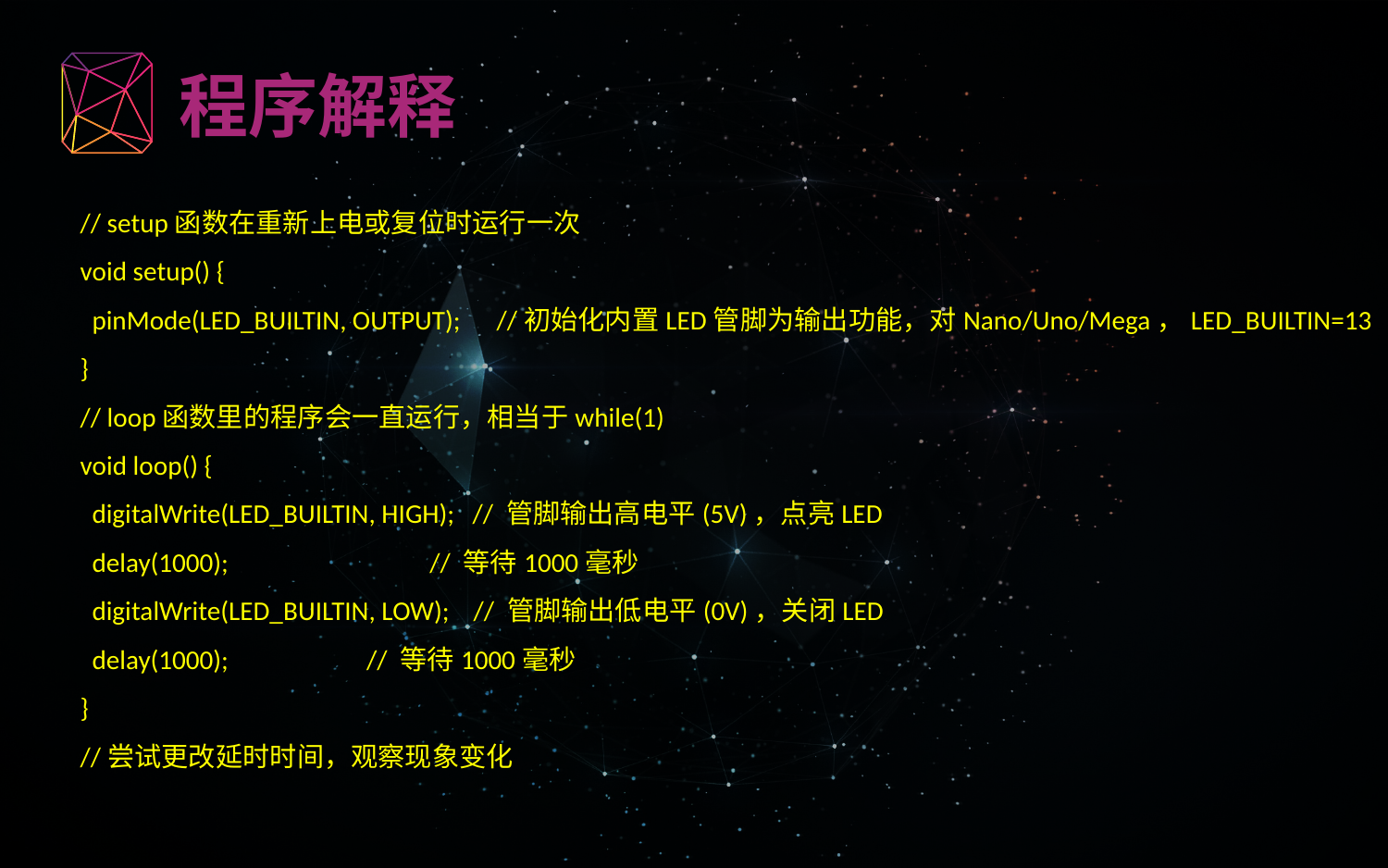

程序解释
// setup函数在重新上电或复位时运行一次
void setup() {
  pinMode(LED_BUILTIN, OUTPUT);	//初始化内置LED管脚为输出功能，对Nano/Uno/Mega，LED_BUILTIN=13
}
// loop函数里的程序会一直运行，相当于while(1)
void loop() {
  digitalWrite(LED_BUILTIN, HIGH);   // 管脚输出高电平(5V)，点亮LED
  delay(1000); 	            // 等待1000毫秒
  digitalWrite(LED_BUILTIN, LOW);    // 管脚输出低电平(0V)，关闭LED
  delay(1000);                       // 等待1000毫秒
}
//尝试更改延时时间，观察现象变化